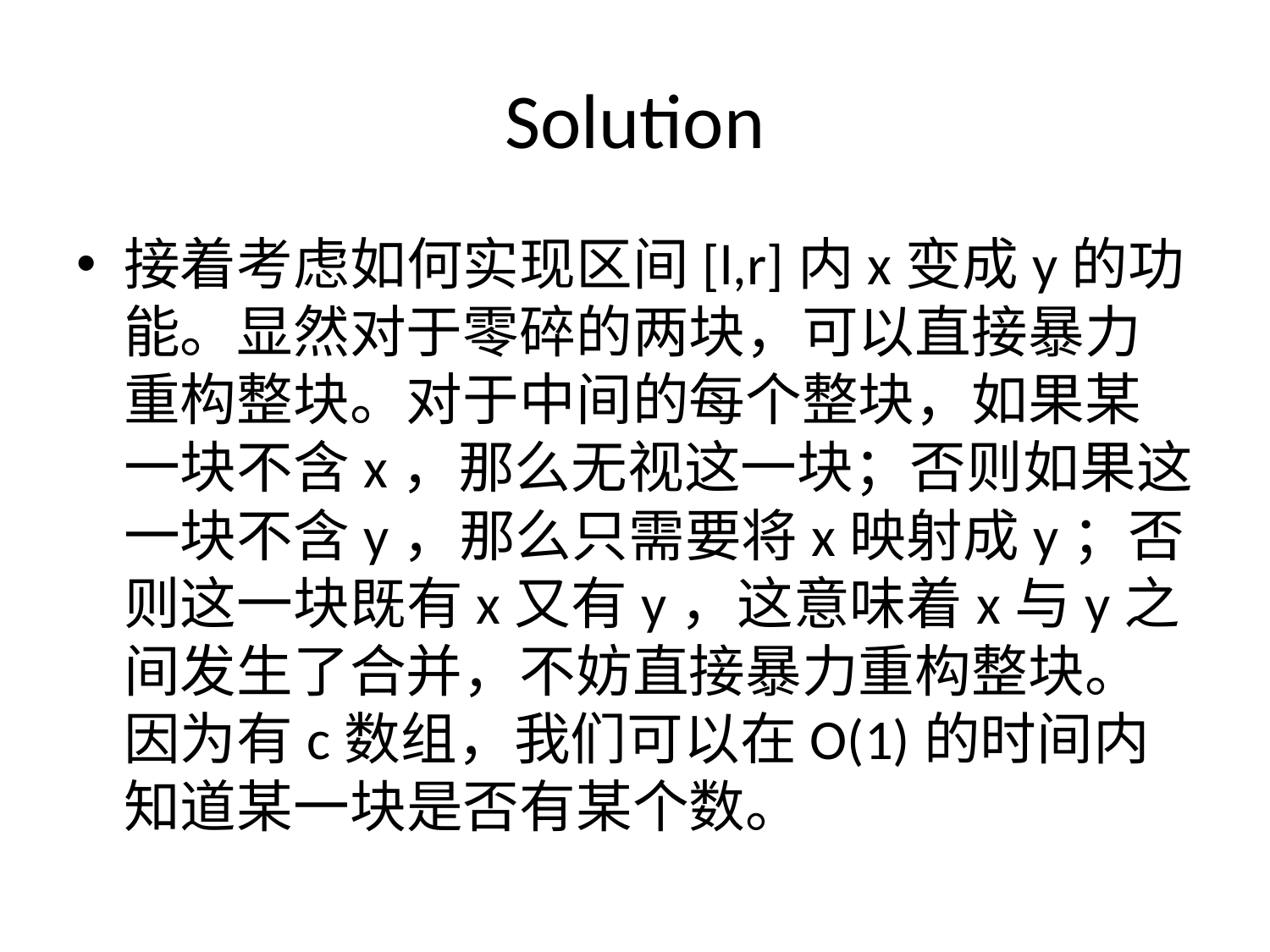

# Solution
接着考虑如何实现区间[l,r]内x变成y的功能。显然对于零碎的两块，可以直接暴力重构整块。对于中间的每个整块，如果某一块不含x，那么无视这一块；否则如果这一块不含y，那么只需要将x映射成y；否则这一块既有x又有y，这意味着x与y之间发生了合并，不妨直接暴力重构整块。因为有c数组，我们可以在O(1)的时间内知道某一块是否有某个数。